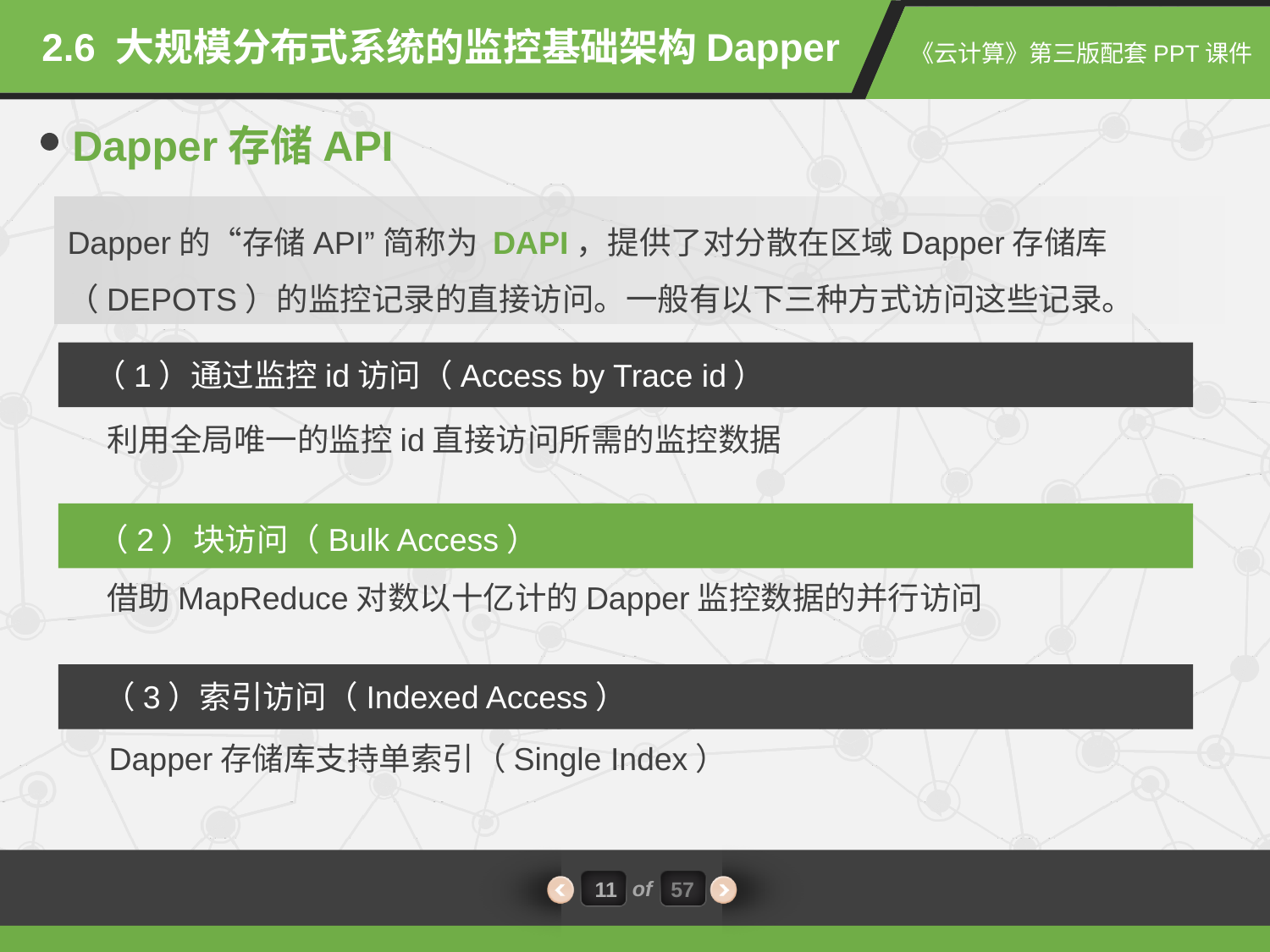

2.6 大规模分布式系统的监控基础架构Dapper
Dapper存储API

Dapper的“存储API”简称为 DAPI，提供了对分散在区域Dapper存储库（DEPOTS）的监控记录的直接访问。一般有以下三种方式访问这些记录。

（1）通过监控id访问（Access by Trace id）
利用全局唯一的监控id直接访问所需的监控数据

（2）块访问（Bulk Access）
借助MapReduce对数以十亿计的Dapper监控数据的并行访问

（3）索引访问（Indexed Access）
Dapper存储库支持单索引（Single Index）
11